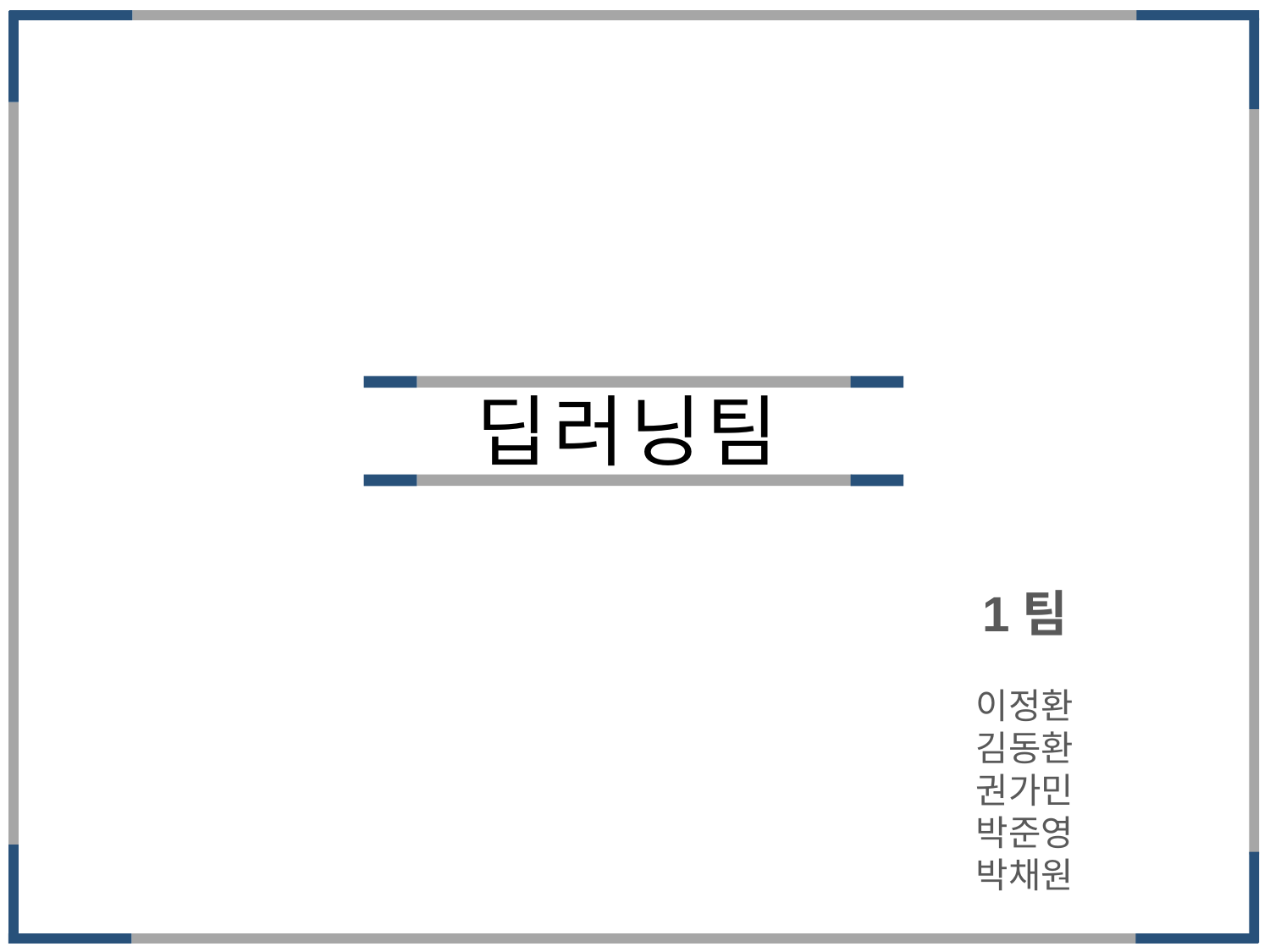

딥러닝팀
1팀

이정환
김동환
권가민
박준영
박채원